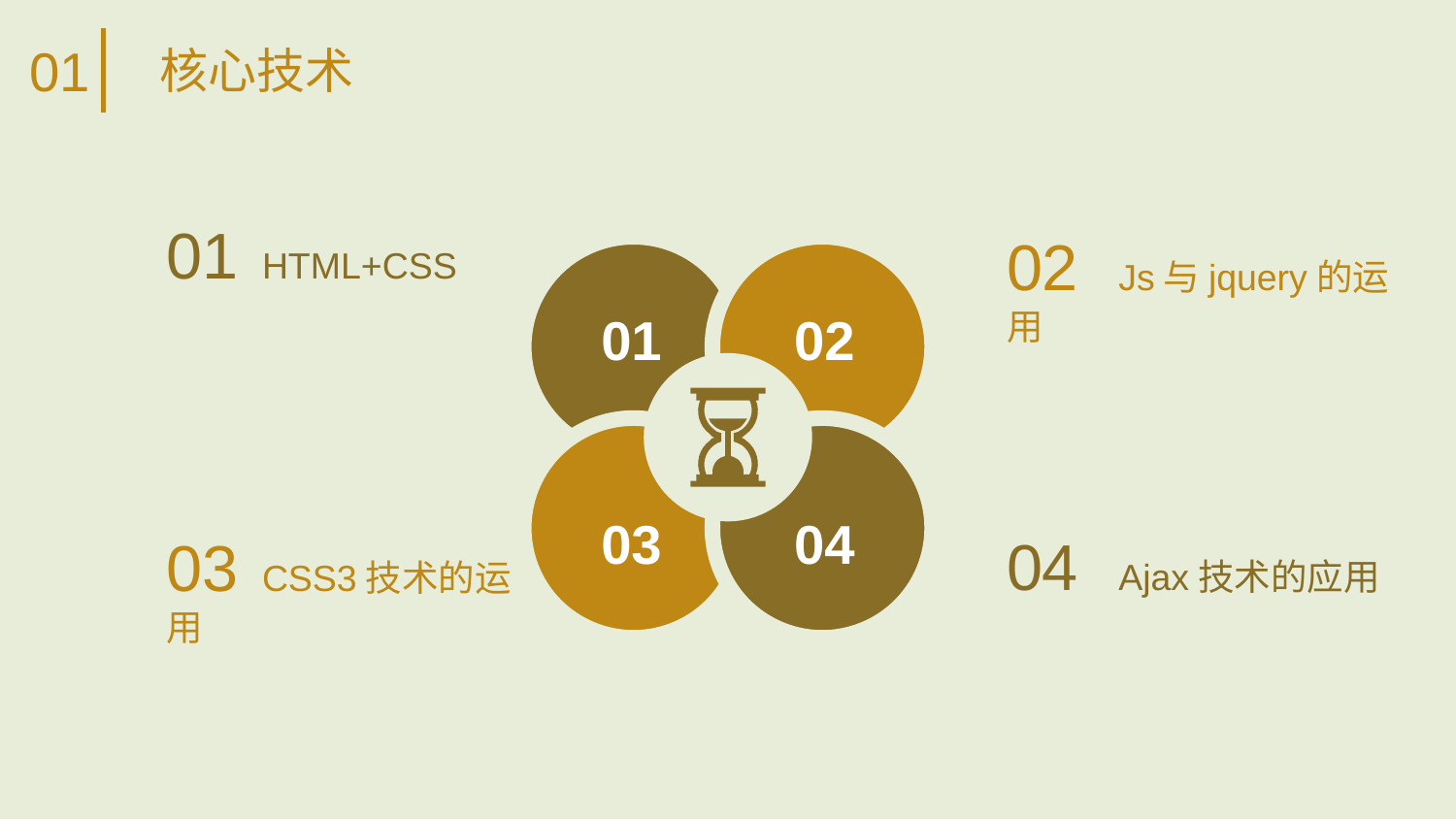

01
核心技术
01   HTML+CSS
02     Js与jquery的运用

01
02

03
04
04     Ajax技术的应用
03   CSS3技术的运用